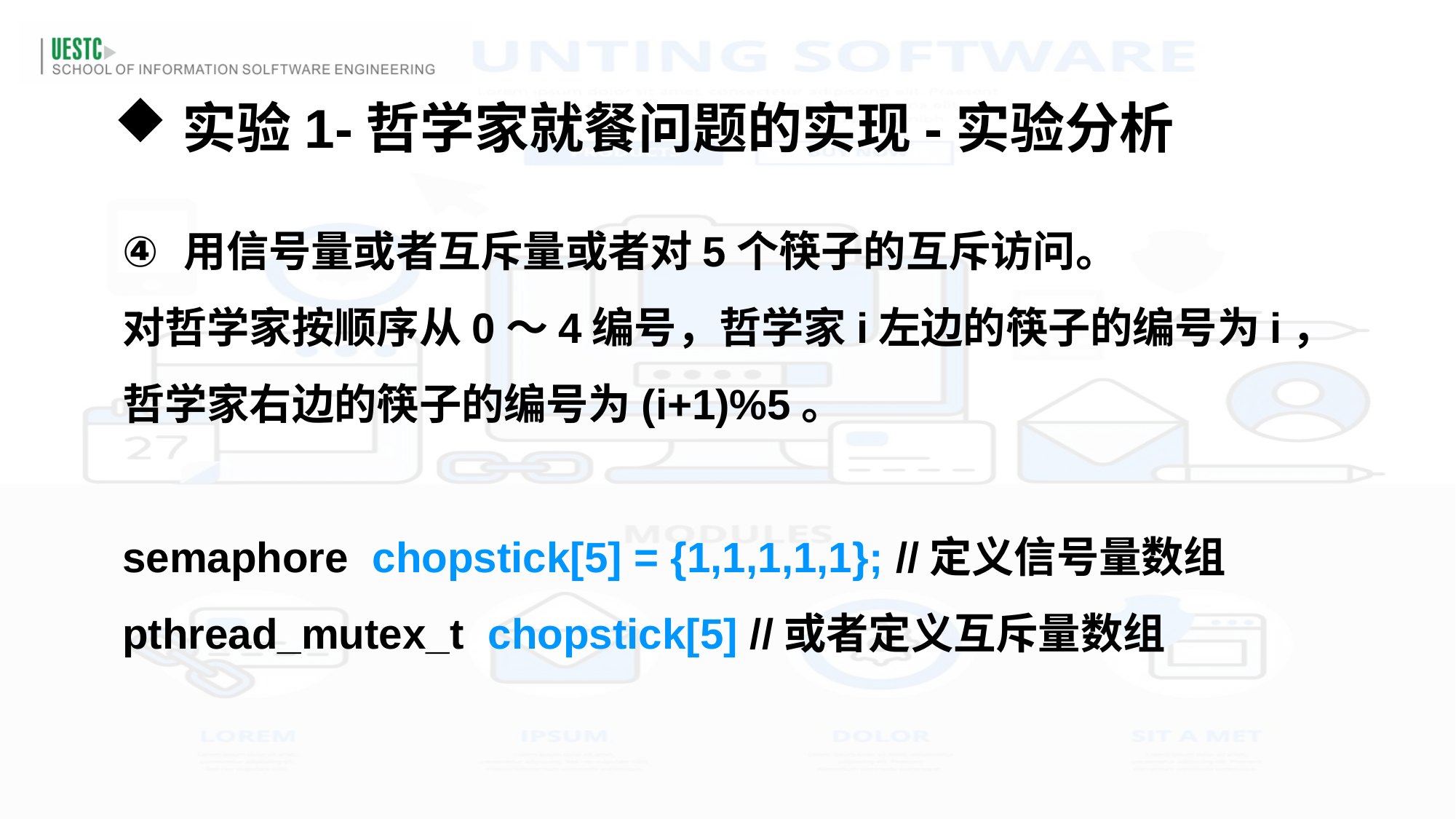

实验1-哲学家就餐问题的实现-实验分析
用信号量或者互斥量或者对5个筷子的互斥访问。
对哲学家按顺序从0～4编号，哲学家i左边的筷子的编号为i，哲学家右边的筷子的编号为(i+1)%5。

semaphore  chopstick[5] = {1,1,1,1,1}; //定义信号量数组
pthread_mutex_t  chopstick[5] //或者定义互斥量数组